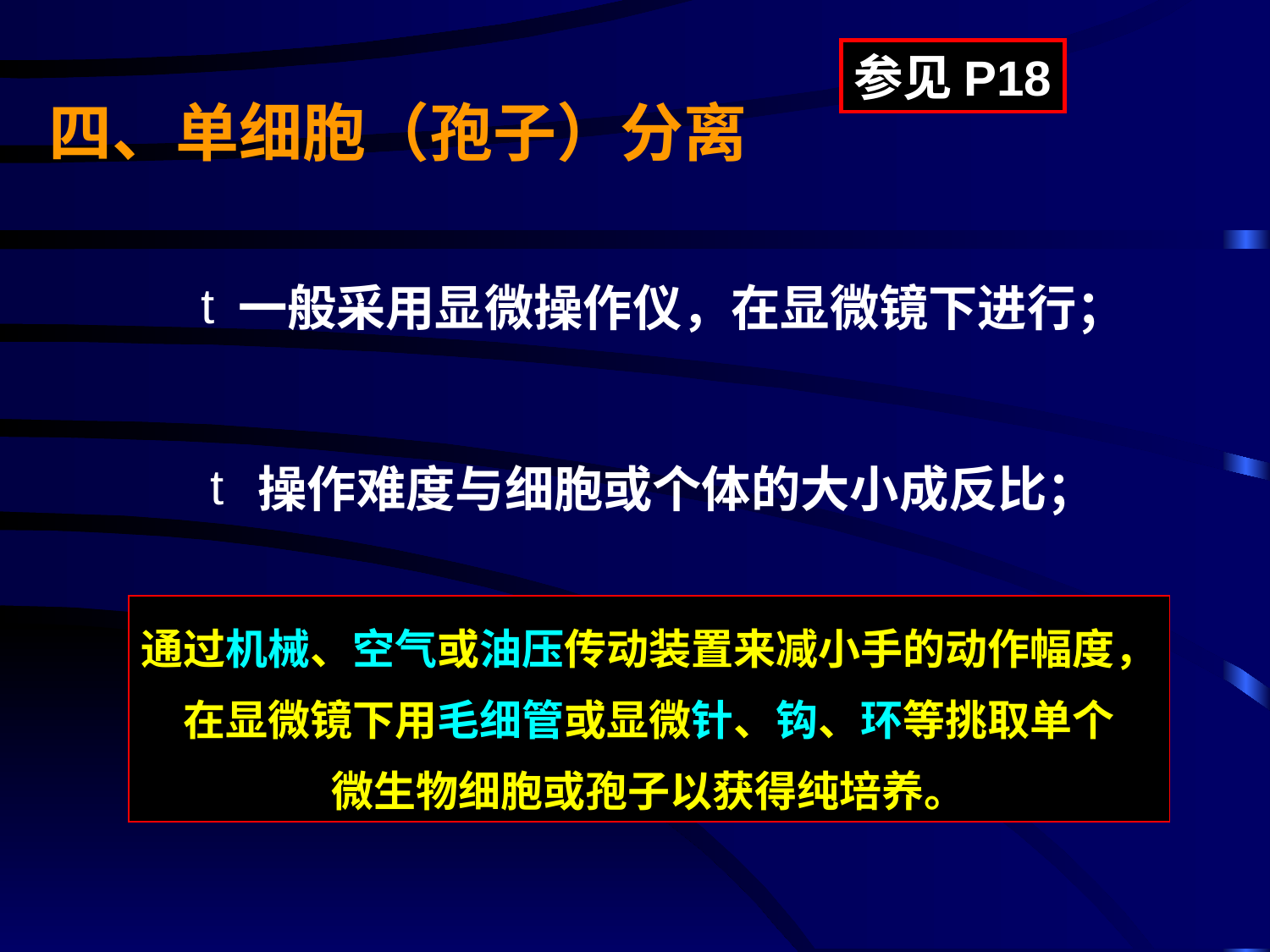

参见P18
四、单细胞（孢子）分离
 一般采用显微操作仪，在显微镜下进行；
  操作难度与细胞或个体的大小成反比；
通过机械、空气或油压传动装置来减小手的动作幅度，
在显微镜下用毛细管或显微针、钩、环等挑取单个
微生物细胞或孢子以获得纯培养。